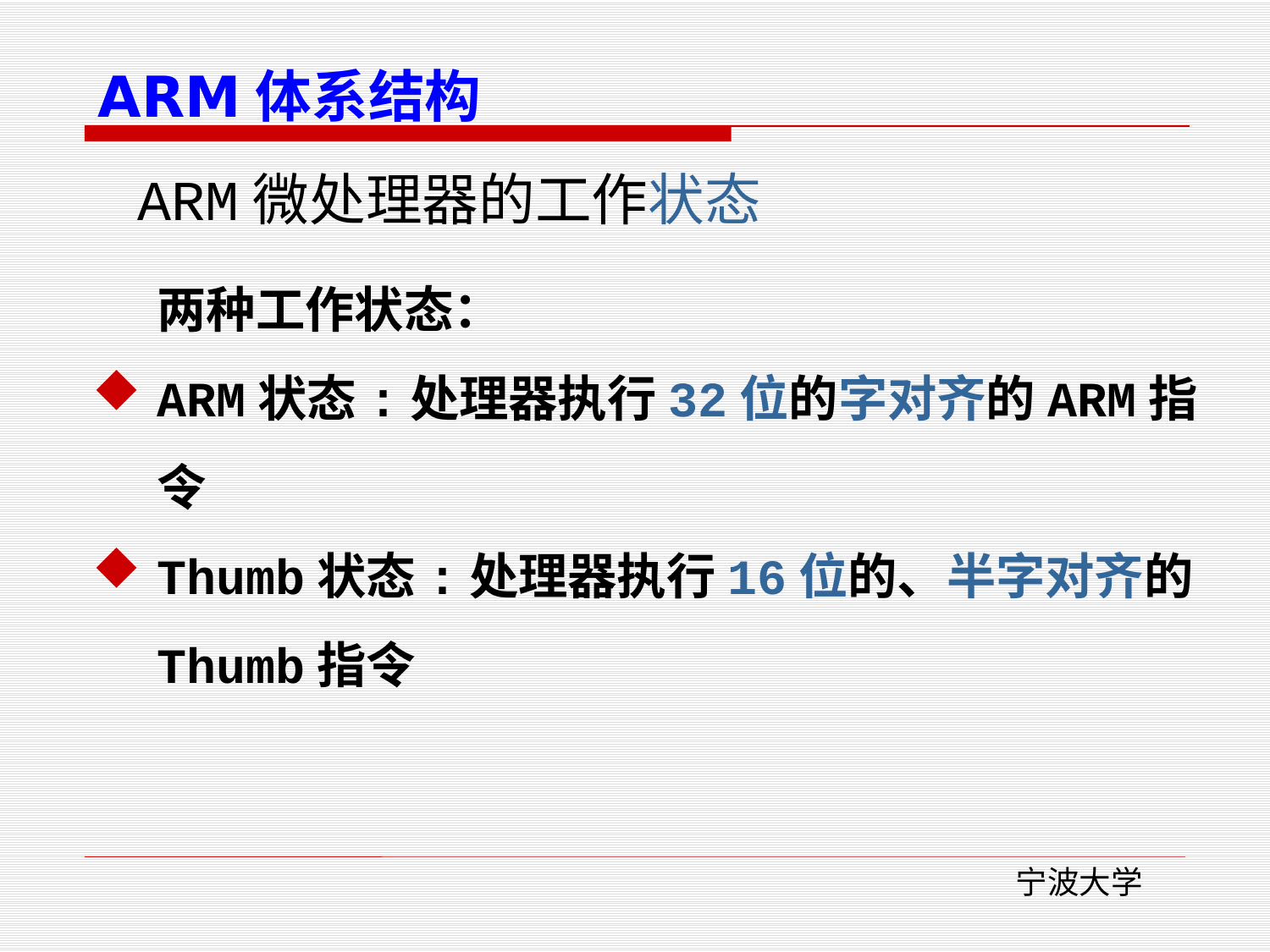

ARM体系结构
# ARM微处理器的工作状态
 	两种工作状态：
ARM状态:处理器执行32位的字对齐的ARM指令
Thumb状态:处理器执行16位的、半字对齐的Thumb指令